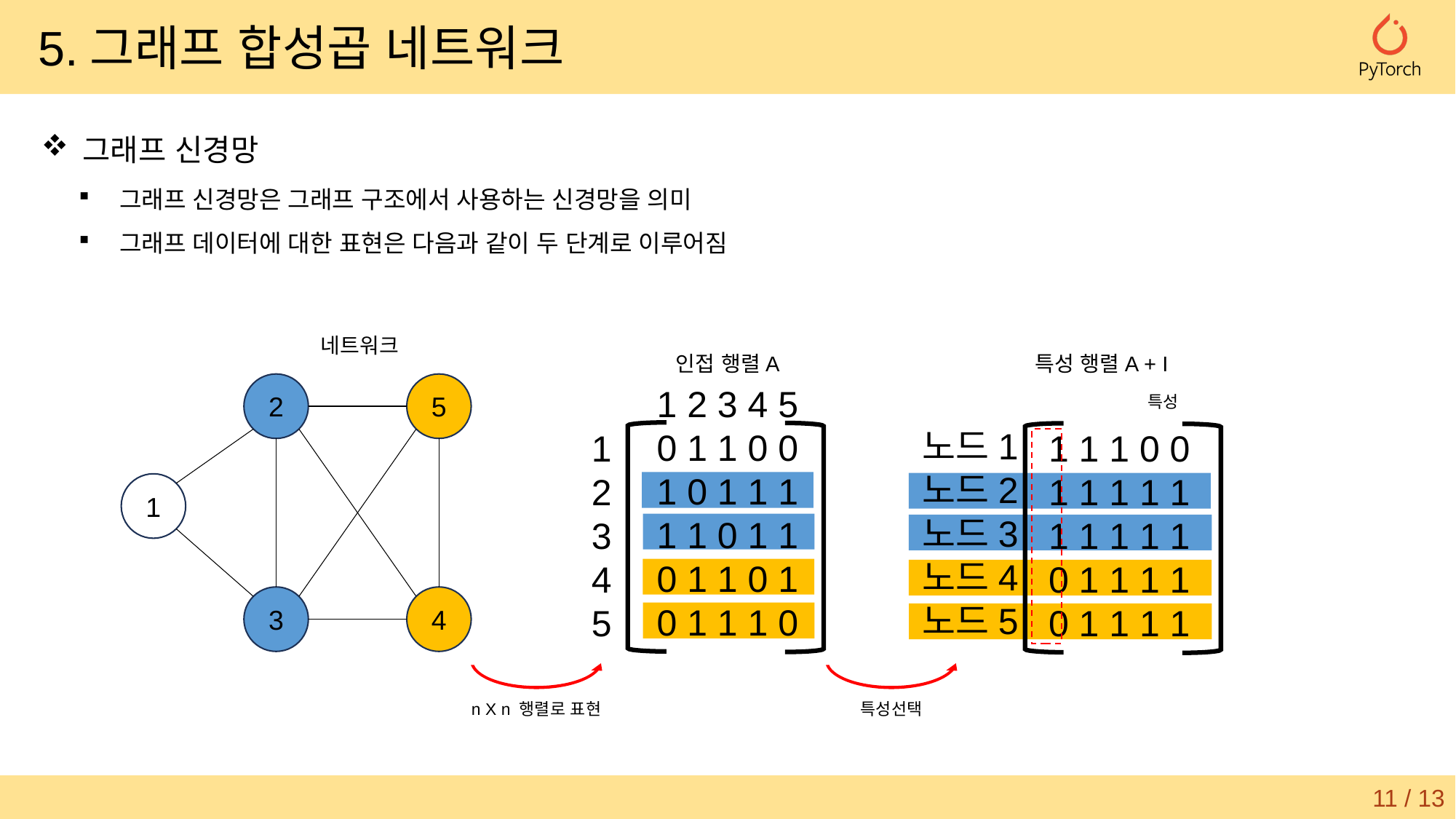

5.그래프 합성곱 네트워크
그래프 신경망
그래프 신경망은 그래프 구조에서 사용하는 신경망을 의미
그래프 데이터에 대한 표현은 다음과 같이 두 단계로 이루어짐
네트워크
특성 행렬A + I
인접 행렬A
2
5
1
3
4
1 2 3 4 5
0 1 1 0 0
1 0 1 1 1
1 1 0 1 1
0 1 1 0 1
0 1 1 1 0

1 2 3 4 5
1 1 1 0 0
1 1 1 1 1
1 1 1 1 1
0 1 1 1 1
0 1 1 1 1

특성
노드1
노드2
노드3
노드4
노드5
1
2
3
4
5

n X n 행렬로 표현
특성선택
11 / 13